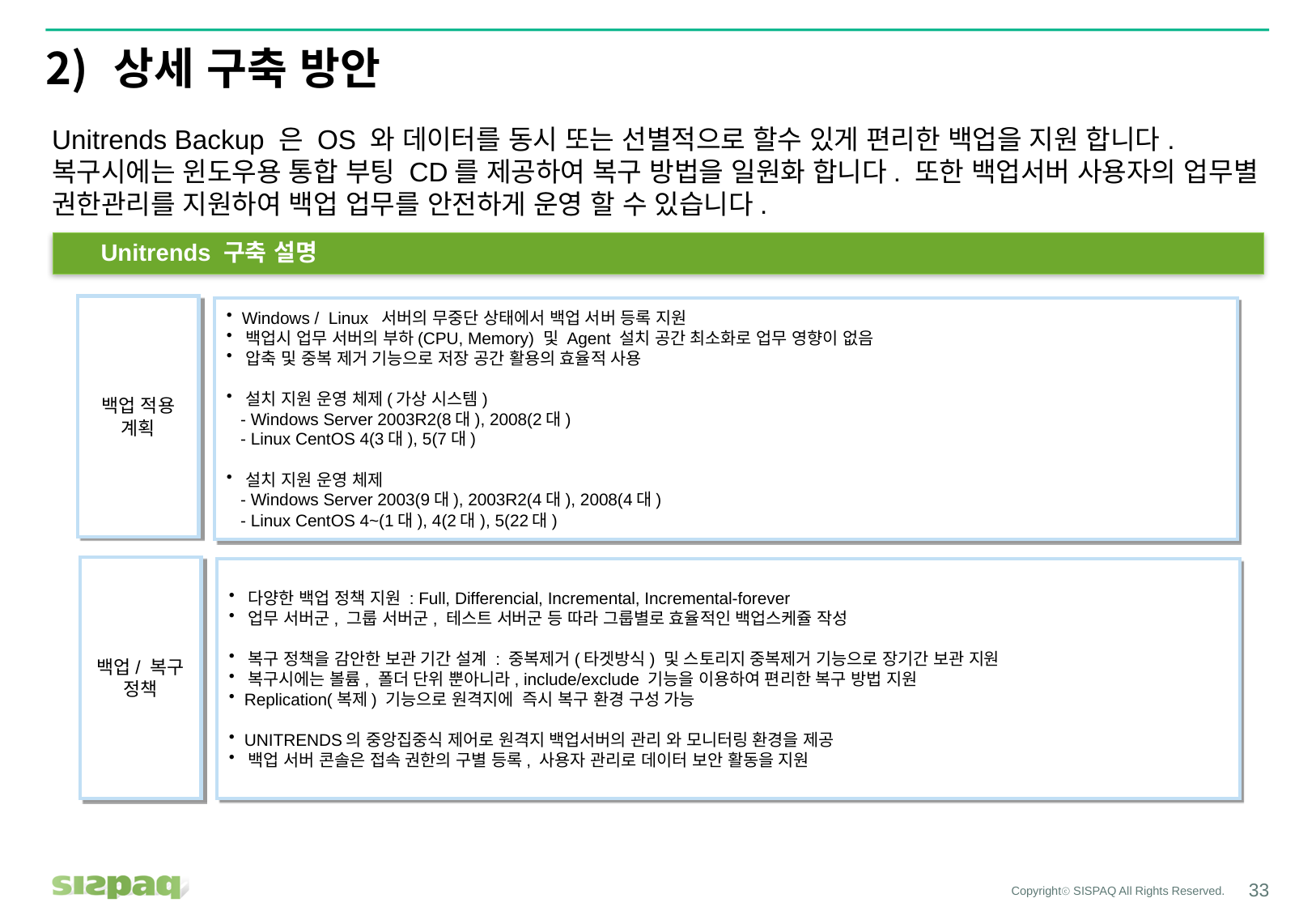

# 상세 구축 방안
Unitrends Backup 은 OS 와 데이터를 동시 또는 선별적으로 할수 있게 편리한 백업을 지원 합니다.  복구시에는 윈도우용 통합 부팅 CD를 제공하여 복구 방법을 일원화 합니다. 또한 백업서버 사용자의 업무별 권한관리를 지원하여 백업 업무를 안전하게 운영 할 수 있습니다.
Unitrends 구축 설명
백업 적용
계획
  Windows /  Linux  서버의 무중단 상태에서 백업 서버 등록 지원
  백업시 업무 서버의 부하(CPU, Memory) 및 Agent 설치 공간 최소화로 업무 영향이 없음
  압축 및 중복 제거 기능으로 저장 공간 활용의 효율적 사용

  설치 지원 운영 체제(가상 시스템)
   - Windows Server 2003R2(8대), 2008(2대)
   - Linux CentOS 4(3대), 5(7대)

  설치 지원 운영 체제
   - Windows Server 2003(9대), 2003R2(4대), 2008(4대)
   - Linux CentOS 4~(1대), 4(2대), 5(22대)
백업/ 복구 정책
  다양한 백업 정책 지원 : Full, Differencial, Incremental, Incremental-forever
  업무 서버군, 그룹 서버군, 테스트 서버군 등 따라 그룹별로 효율적인 백업스케쥴 작성

  복구 정책을 감안한 보관 기간 설계 : 중복제거(타겟방식) 및 스토리지 중복제거 기능으로 장기간 보관 지원
  복구시에는 볼륨, 폴더 단위 뿐아니라, include/exclude 기능을 이용하여 편리한 복구 방법 지원
  Replication(복제) 기능으로 원격지에  즉시 복구 환경 구성 가능

  UNITRENDS의 중앙집중식 제어로 원격지 백업서버의 관리 와 모니터링 환경을 제공
  백업 서버 콘솔은 접속 권한의 구별 등록, 사용자 관리로 데이터 보안 활동을 지원